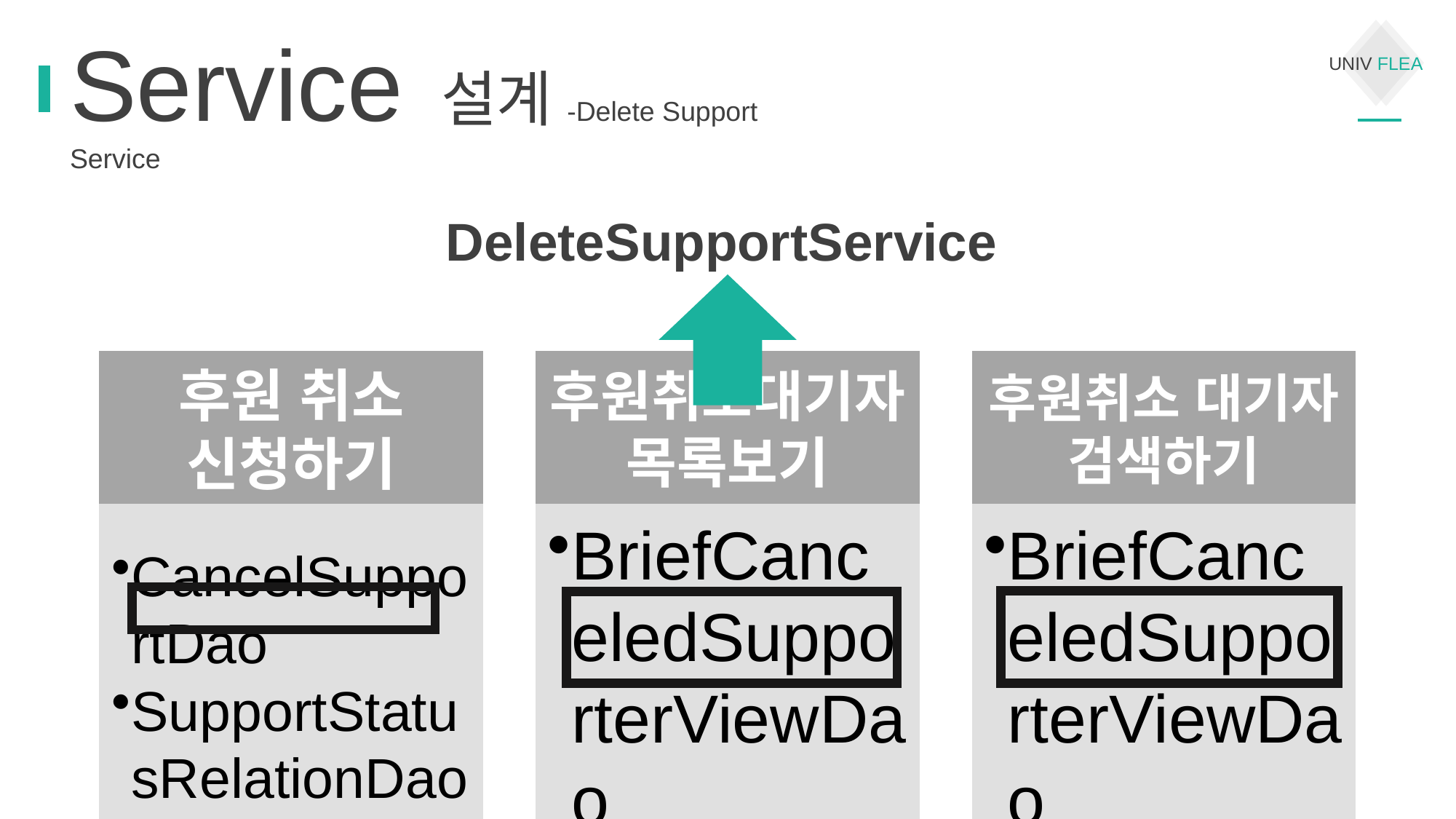

Service 설계-Delete Support Service

DeleteSupportService

후원 취소 신청하기
CancelSupportDao
SupportStatusRelationDao
후원취소대기자
목록보기
후원취소 대기자
검색하기

Made in YPTLAB . 2017